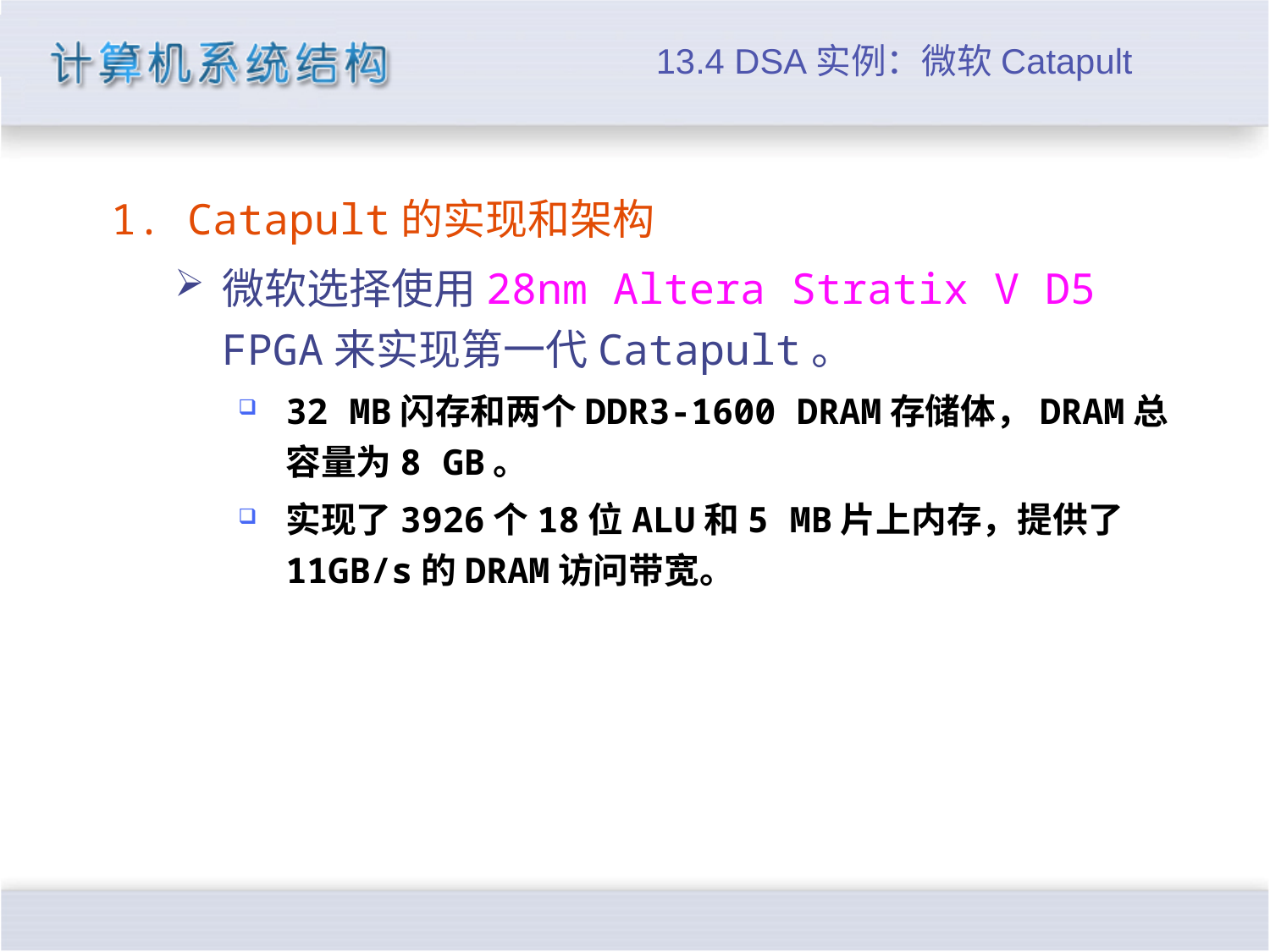

# 13.4 DSA实例：微软Catapult
1. Catapult的实现和架构
微软选择使用28nm Altera Stratix V D5 FPGA来实现第一代Catapult。
32 MB闪存和两个DDR3-1600 DRAM存储体，DRAM总容量为8 GB。
实现了3926个18位ALU和5 MB片上内存，提供了11GB/s的DRAM访问带宽。